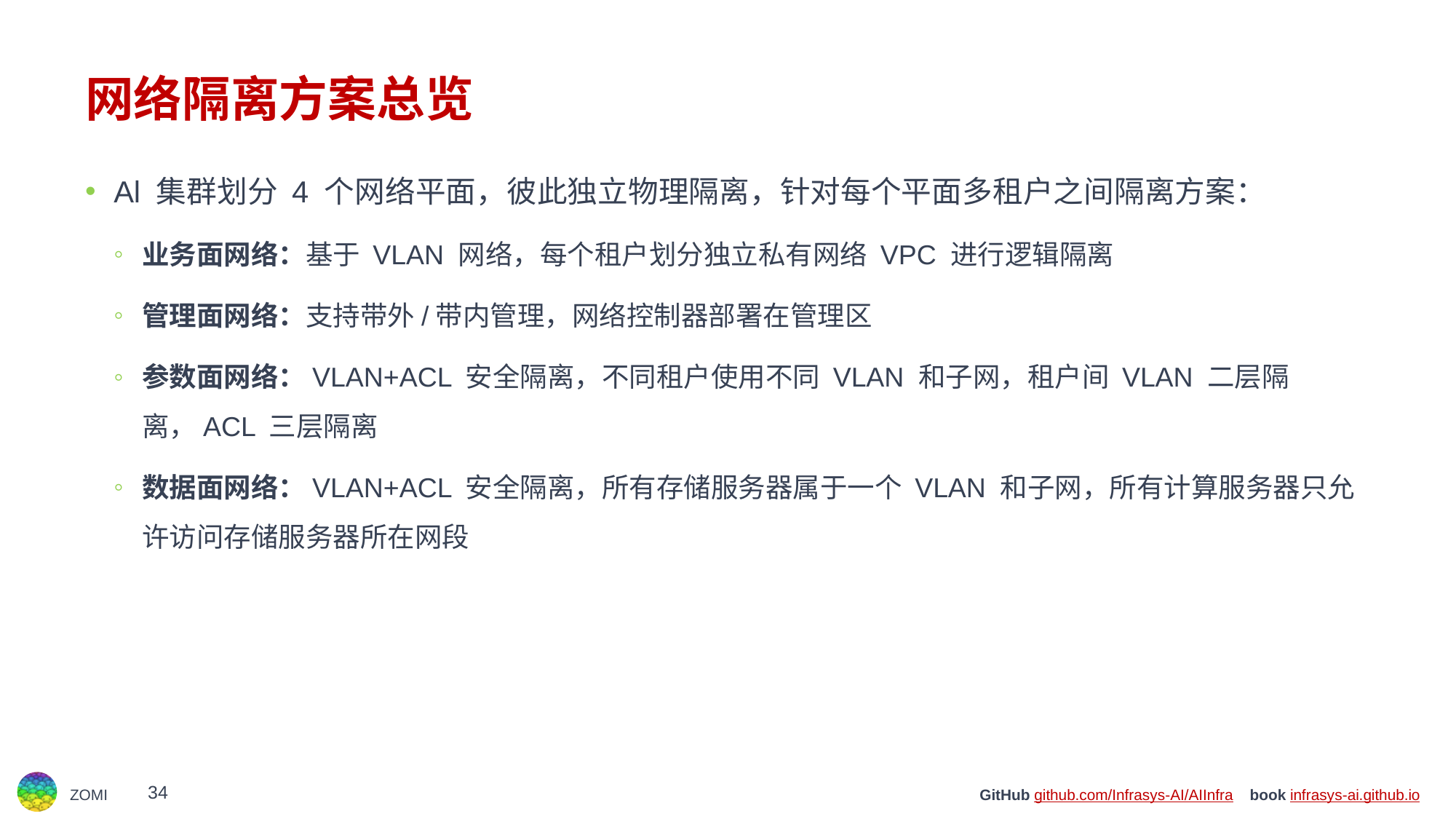

# 网络隔离方案总览
Al 集群划分 4 个网络平面，彼此独立物理隔离，针对每个平面多租户之间隔离方案：
业务面网络：基于 VLAN 网络，每个租户划分独立私有网络 VPC 进行逻辑隔离
管理面网络：支持带外/带内管理，网络控制器部署在管理区
参数面网络：VLAN+ACL 安全隔离，不同租户使用不同 VLAN 和子网，租户间 VLAN 二层隔离，ACL 三层隔离
数据面网络：VLAN+ACL 安全隔离，所有存储服务器属于一个 VLAN 和子网，所有计算服务器只允许访问存储服务器所在网段